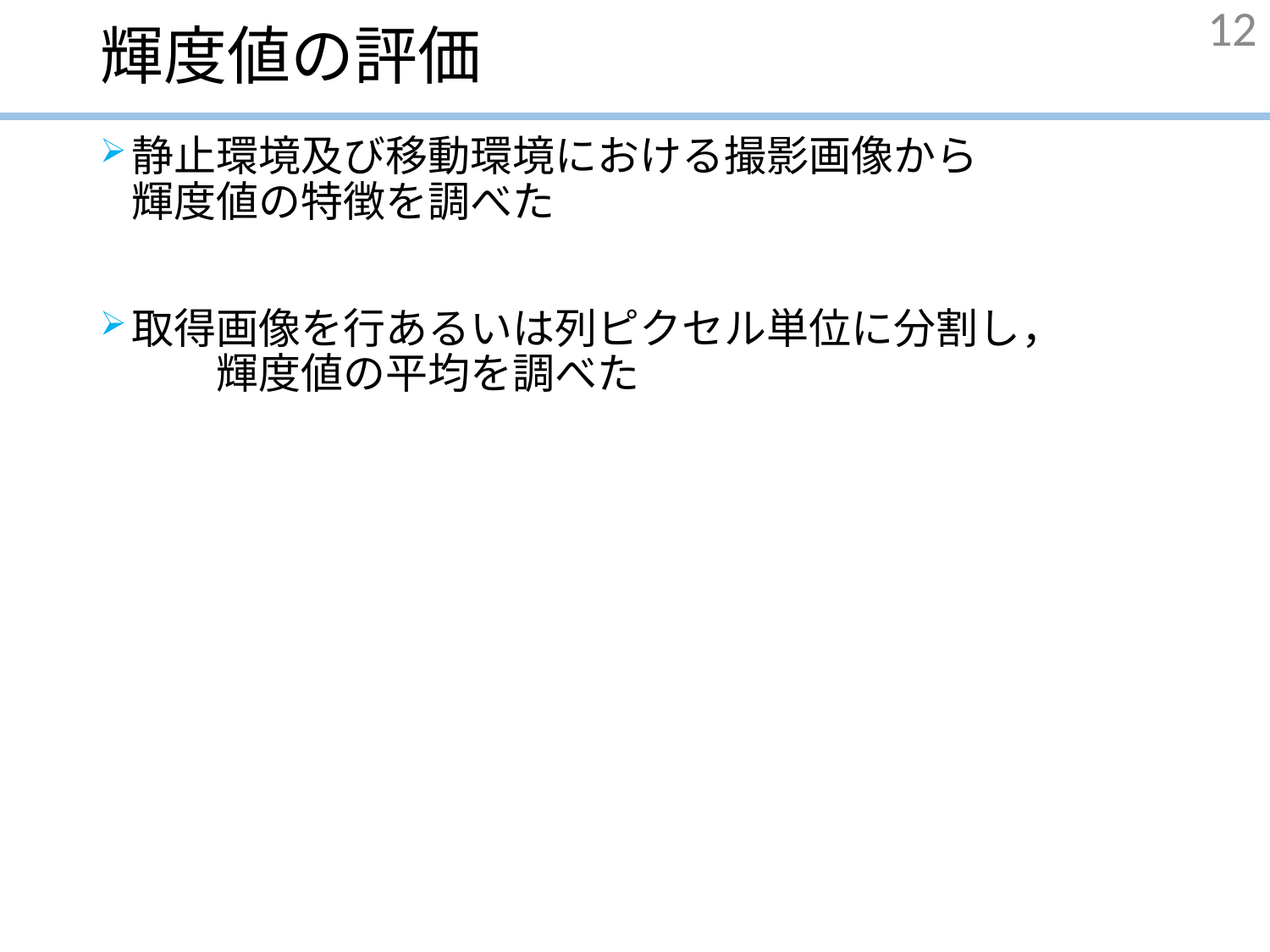

# 輝度値の評価
12
静止環境及び移動環境における撮影画像から　　　　輝度値の特徴を調べた

取得画像を行あるいは列ピクセル単位に分割し，　　　　輝度値の平均を調べた